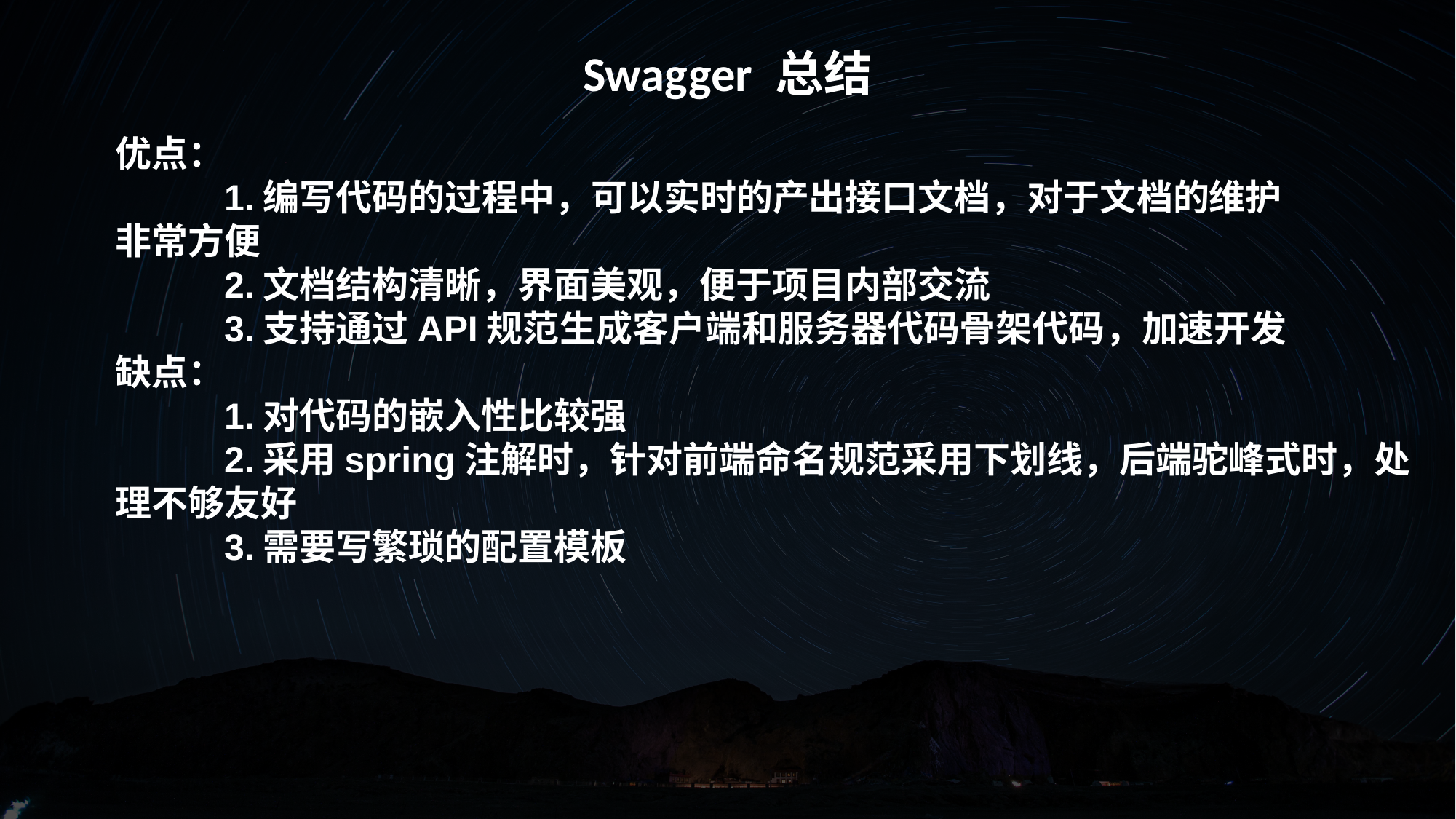

Swagger 总结
优点：
	1.编写代码的过程中，可以实时的产出接口文档，对于文档的维护
非常方便
	2.文档结构清晰，界面美观，便于项目内部交流
	3.支持通过API规范生成客户端和服务器代码骨架代码，加速开发
缺点：
	1.对代码的嵌入性比较强
	2.采用spring注解时，针对前端命名规范采用下划线，后端驼峰式时，处
理不够友好
	3.需要写繁琐的配置模板